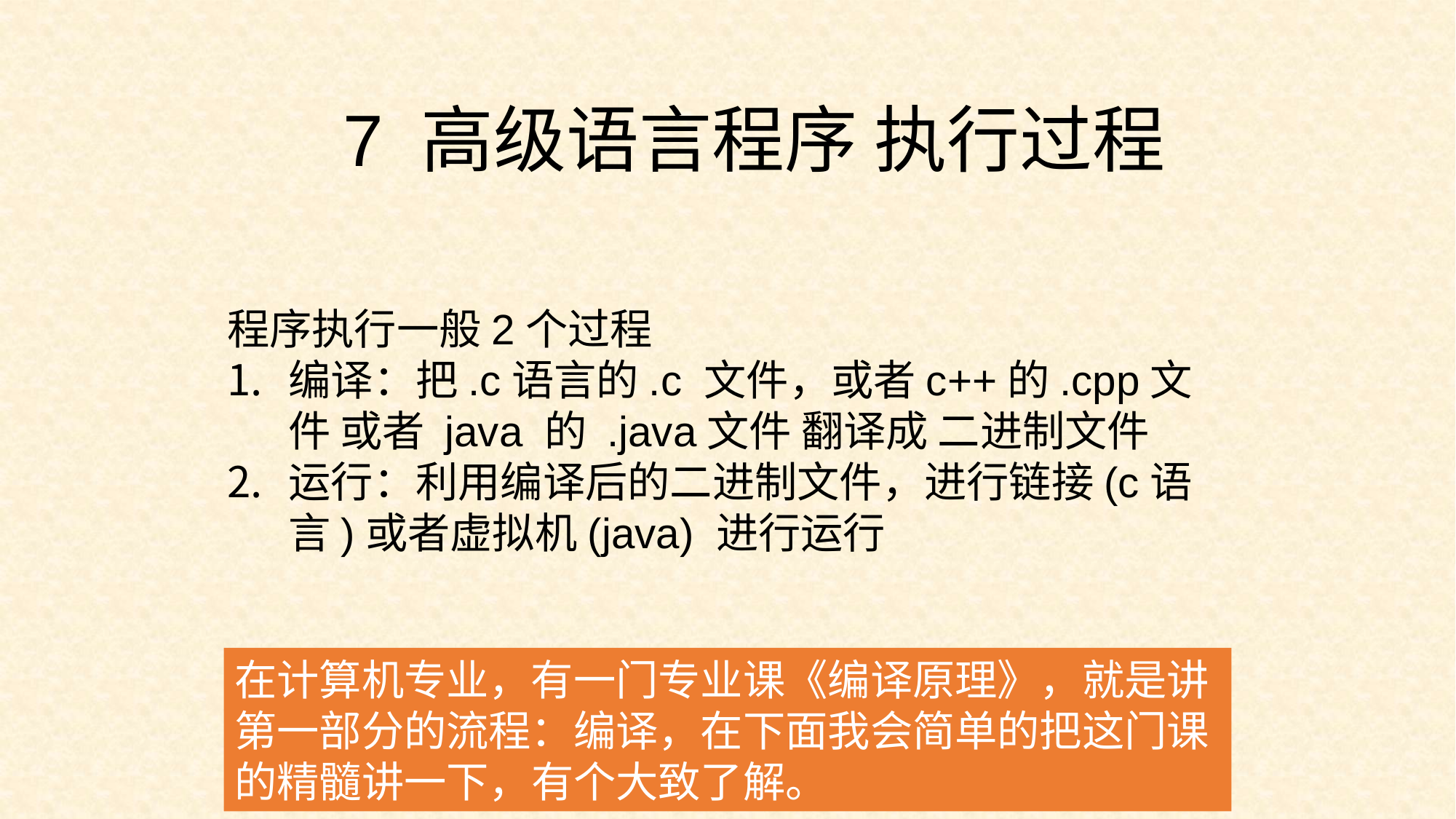

7 高级语言程序 执行过程

程序执行一般2个过程
编译：把.c语言的.c 文件，或者c++的.cpp文件 或者 java 的 .java文件 翻译成 二进制文件
运行：利用编译后的二进制文件，进行链接(c语言)或者虚拟机(java) 进行运行
在计算机专业，有一门专业课《编译原理》，就是讲第一部分的流程：编译，在下面我会简单的把这门课的精髓讲一下，有个大致了解。